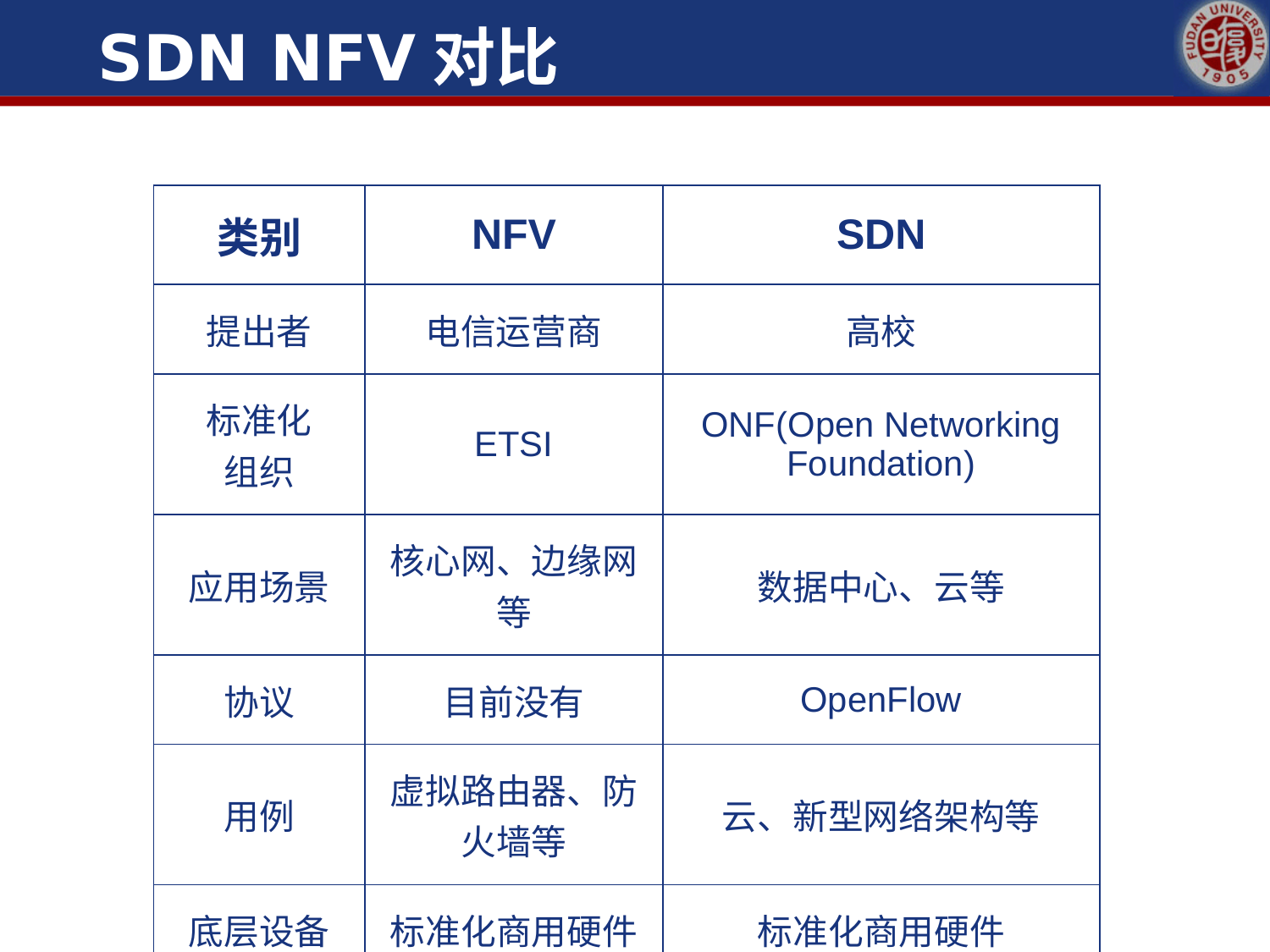

# SDN NFV对比
| 类别 | NFV | SDN |
| --- | --- | --- |
| 提出者 | 电信运营商 | 高校 |
| 标准化 组织 | ETSI | ONF(Open Networking Foundation) |
| 应用场景 | 核心网、边缘网等 | 数据中心、云等 |
| 协议 | 目前没有 | OpenFlow |
| 用例 | 虚拟路由器、防火墙等 | 云、新型网络架构等 |
| 底层设备 | 标准化商用硬件 | 标准化商用硬件 |